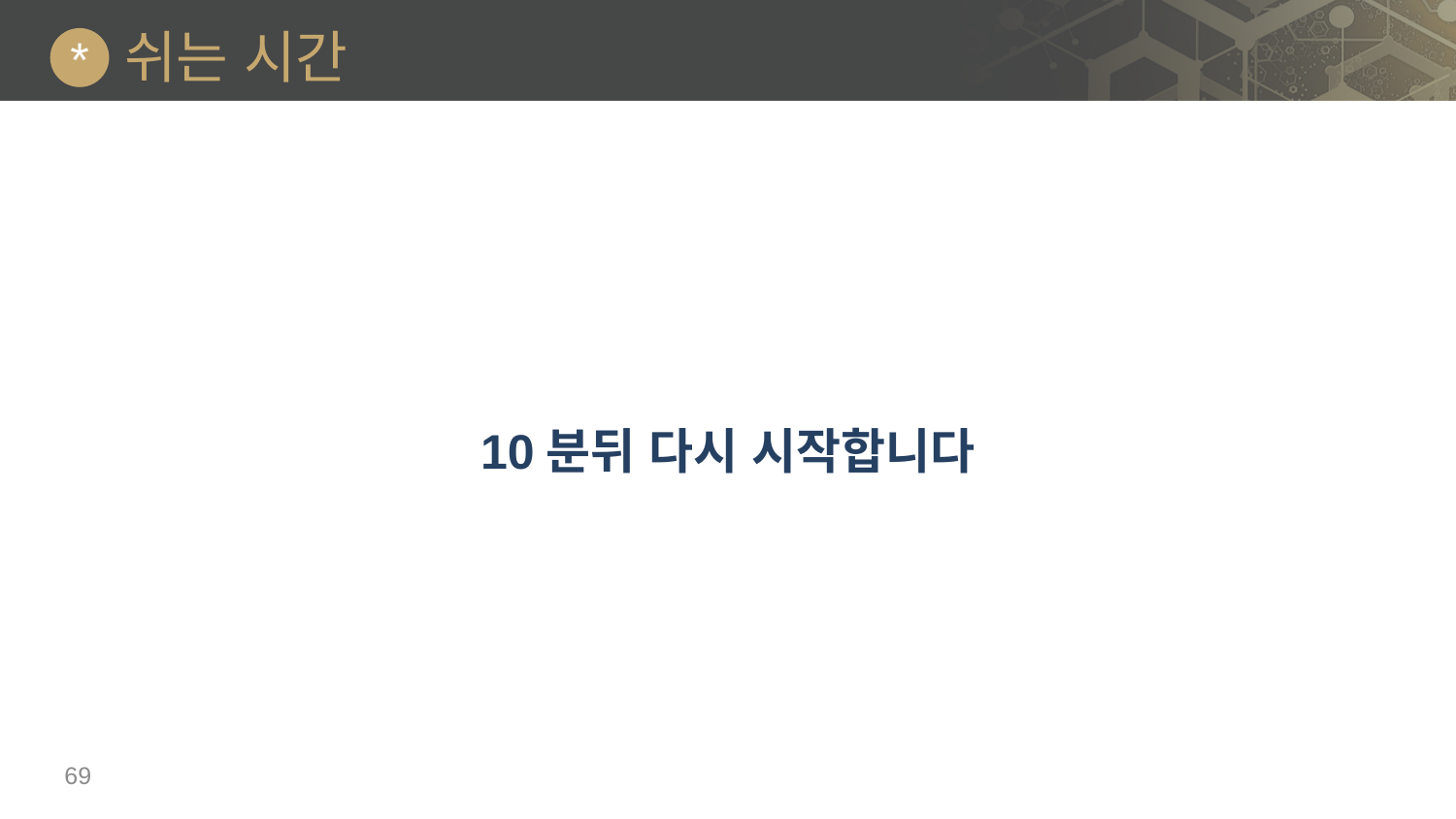

# 쉬는 시간
*
10분뒤 다시 시작합니다
69